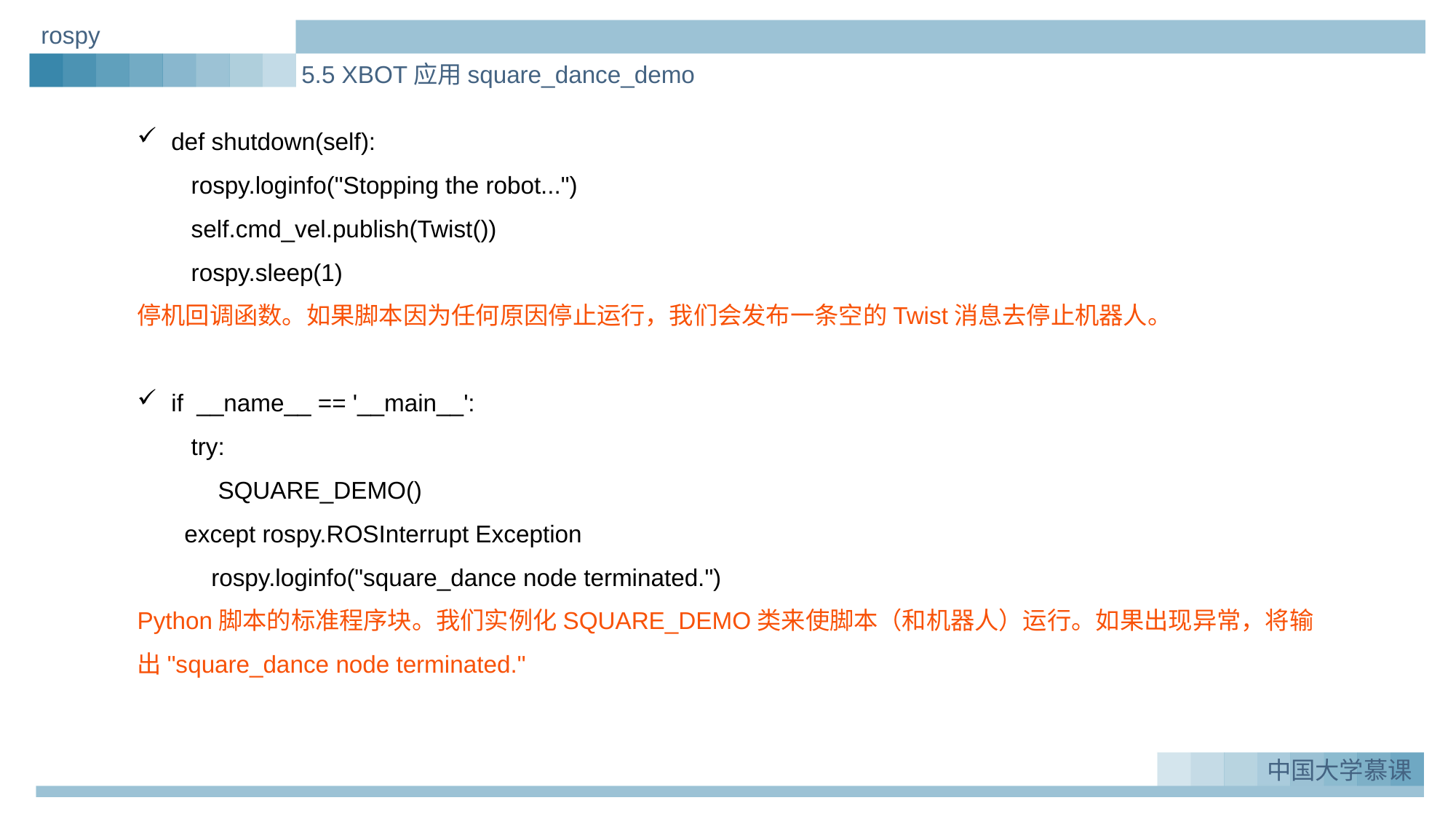

rospy
5.5 XBOT应用square_dance_demo

def shutdown(self):
        rospy.loginfo("Stopping the robot...")
        self.cmd_vel.publish(Twist())
        rospy.sleep(1)
停机回调函数。如果脚本因为任何原因停止运行，我们会发布一条空的Twist消息去停止机器人。

if  __name__ == '__main__':
        try:
            SQUARE_DEMO()
       except rospy.ROSInterrupt Exception
           rospy.loginfo("square_dance node terminated.")
Python脚本的标准程序块。我们实例化SQUARE_DEMO类来使脚本（和机器人）运行。如果出现异常，将输出"square_dance node terminated."

实例一：Greeting_demo
1.
中国大学慕课